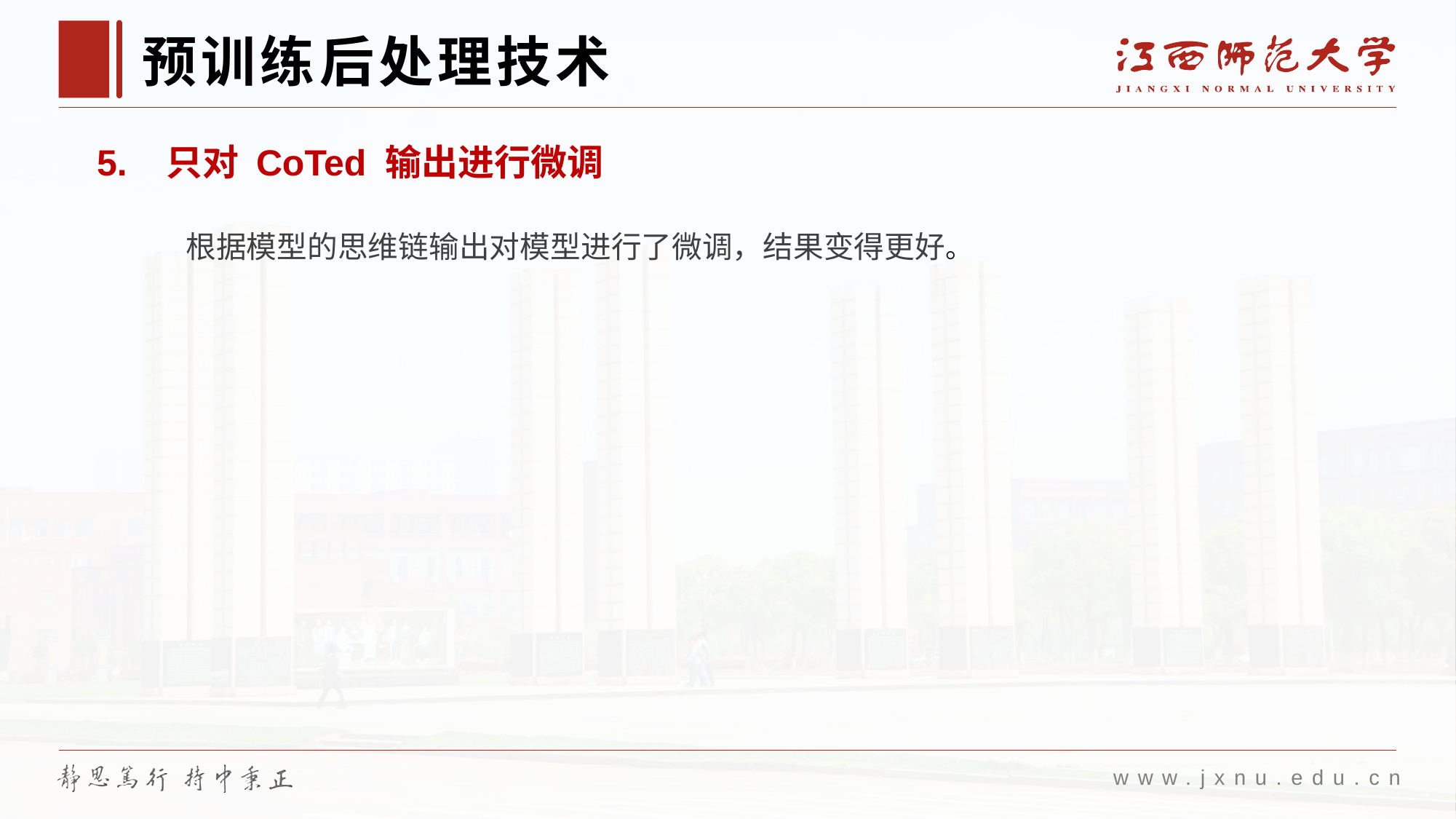

# 预训练后处理技术
 5.   只对 CoTed 输出进行微调

根据模型的思维链输出对模型进行了微调，结果变得更好。